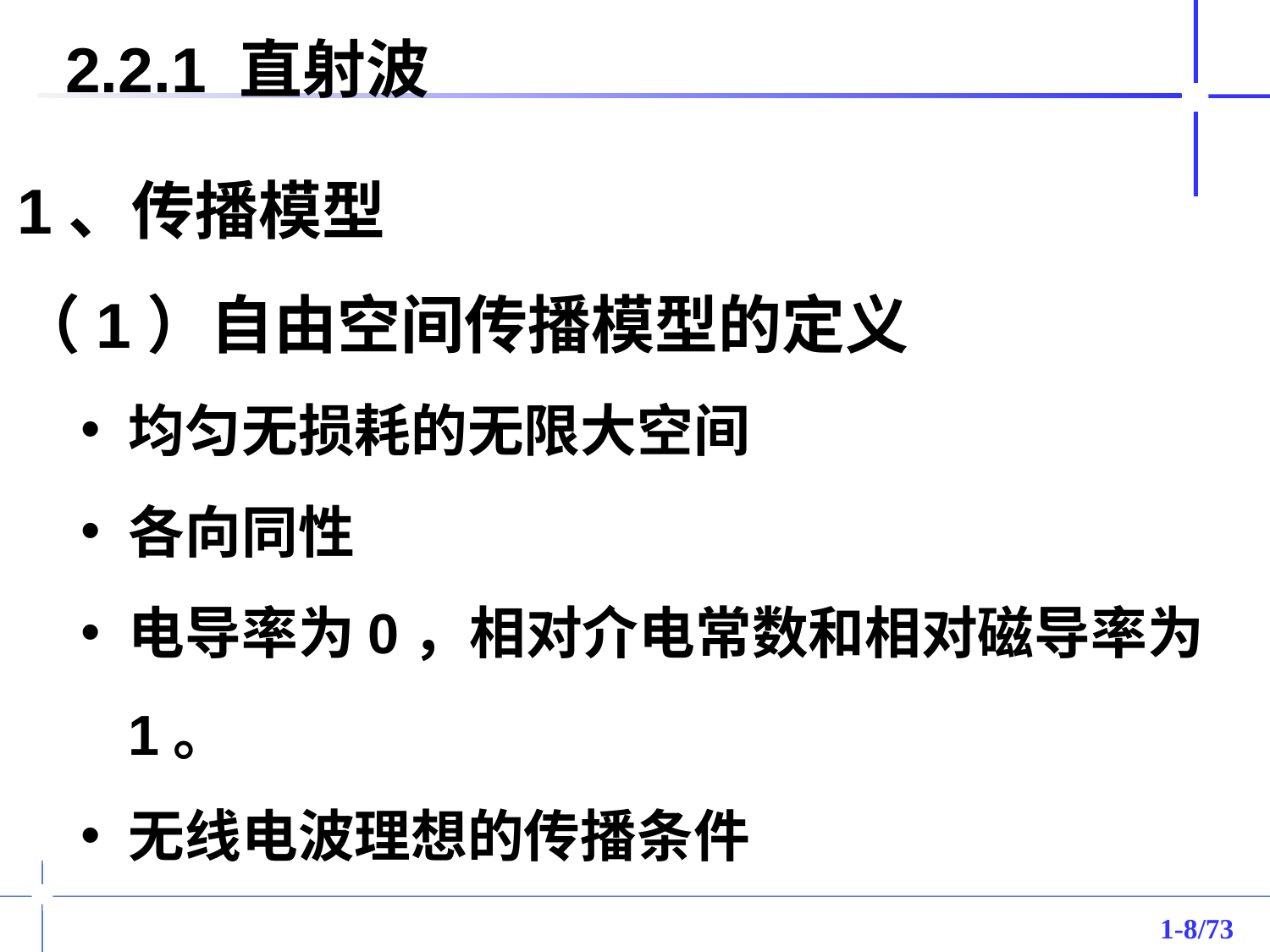

2.2.1 直射波

1、传播模型
（1）自由空间传播模型的定义
均匀无损耗的无限大空间
各向同性
电导率为0，相对介电常数和相对磁导率为1。
无线电波理想的传播条件

1-8/73